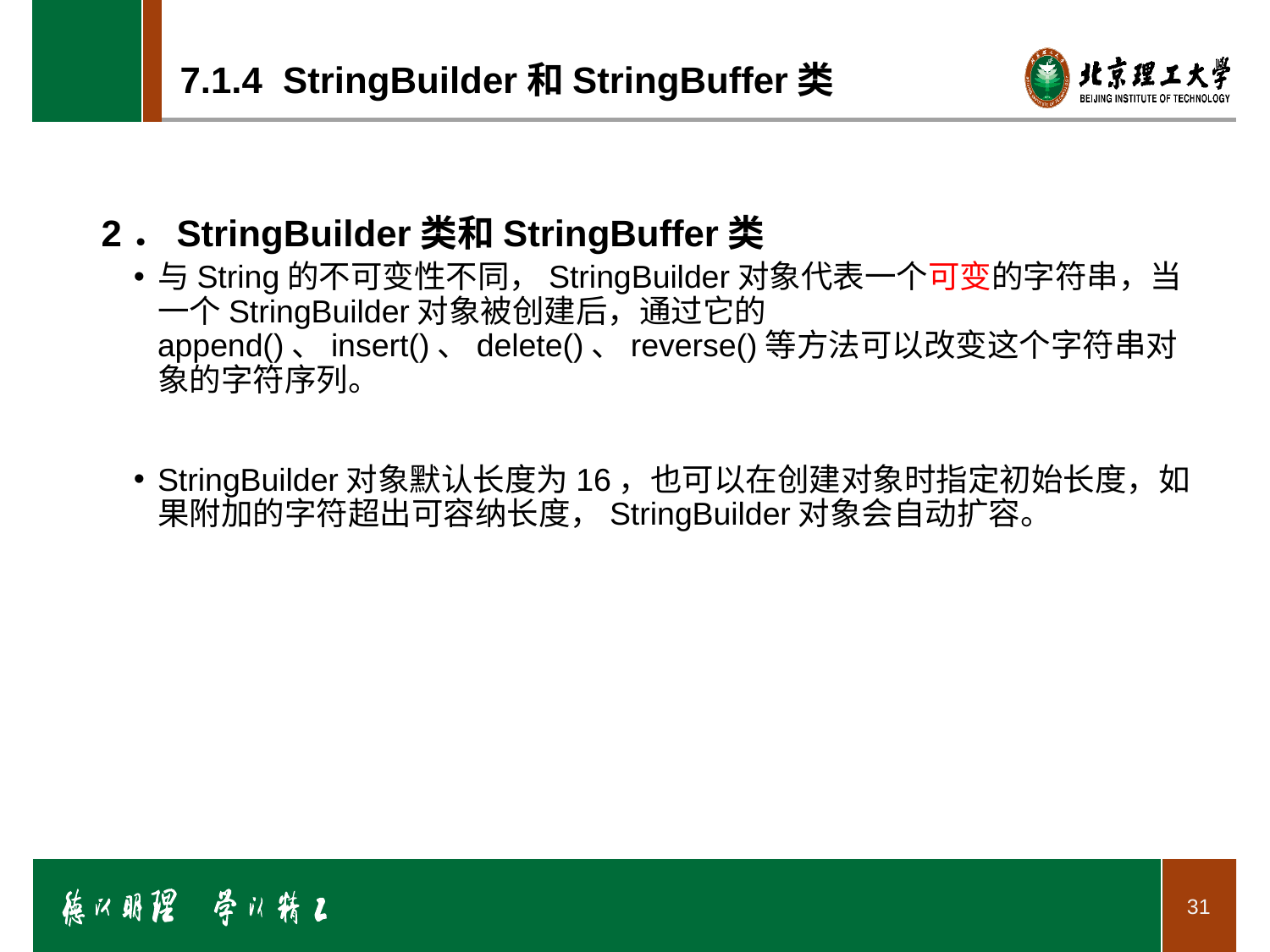

# 7.1.4  StringBuilder和StringBuffer类
2．StringBuilder类和StringBuffer类
与String的不可变性不同，StringBuilder对象代表一个可变的字符串，当一个StringBuilder对象被创建后，通过它的append()、insert()、delete()、reverse()等方法可以改变这个字符串对象的字符序列。

StringBuilder对象默认长度为16，也可以在创建对象时指定初始长度，如果附加的字符超出可容纳长度，StringBuilder对象会自动扩容。